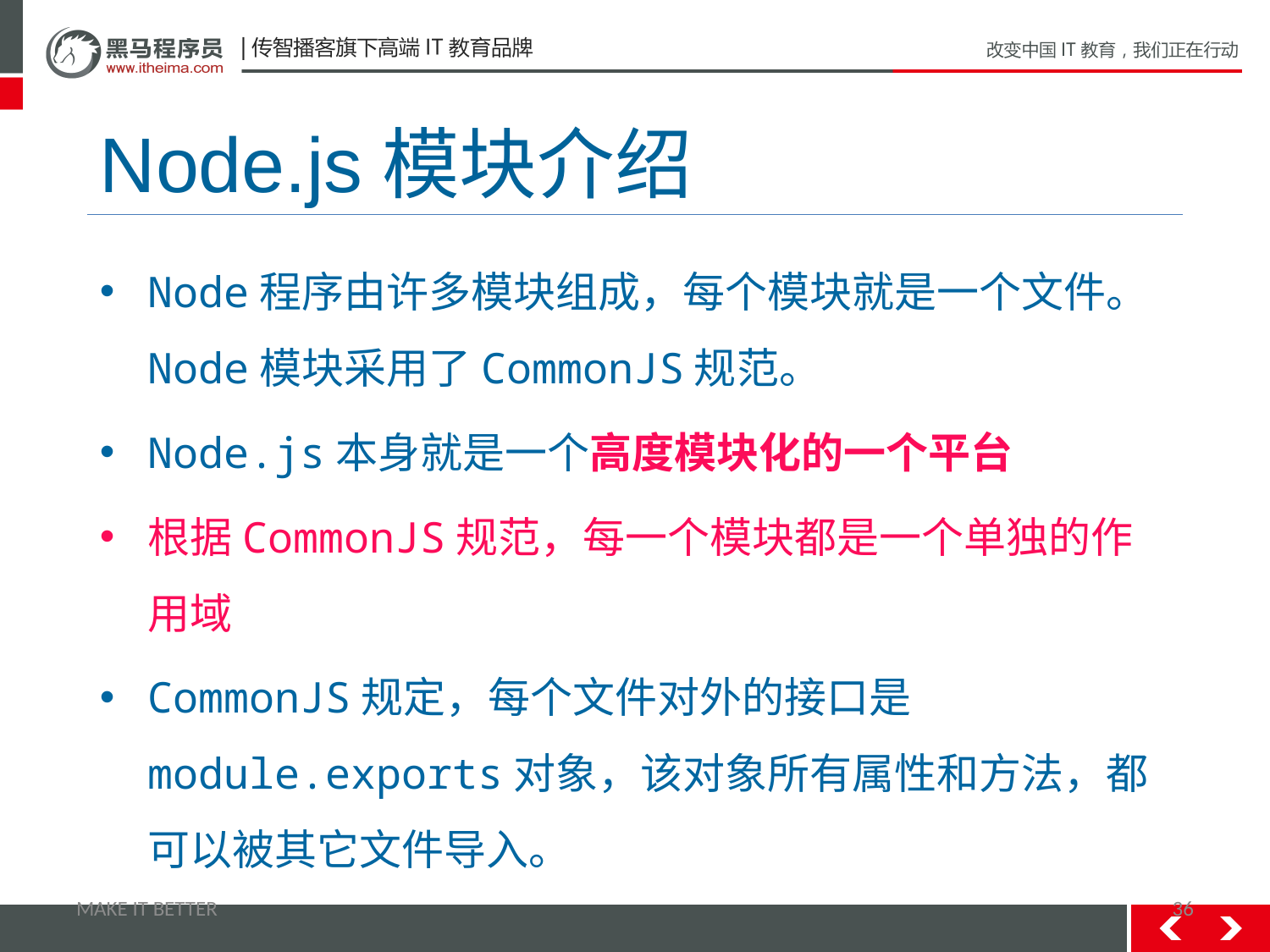

# Node.js模块介绍
Node程序由许多模块组成，每个模块就是一个文件。Node模块采用了CommonJS规范。
Node.js本身就是一个高度模块化的一个平台
根据CommonJS规范，每一个模块都是一个单独的作用域
CommonJS规定，每个文件对外的接口是module.exports对象，该对象所有属性和方法，都可以被其它文件导入。
MAKE IT BETTER
36